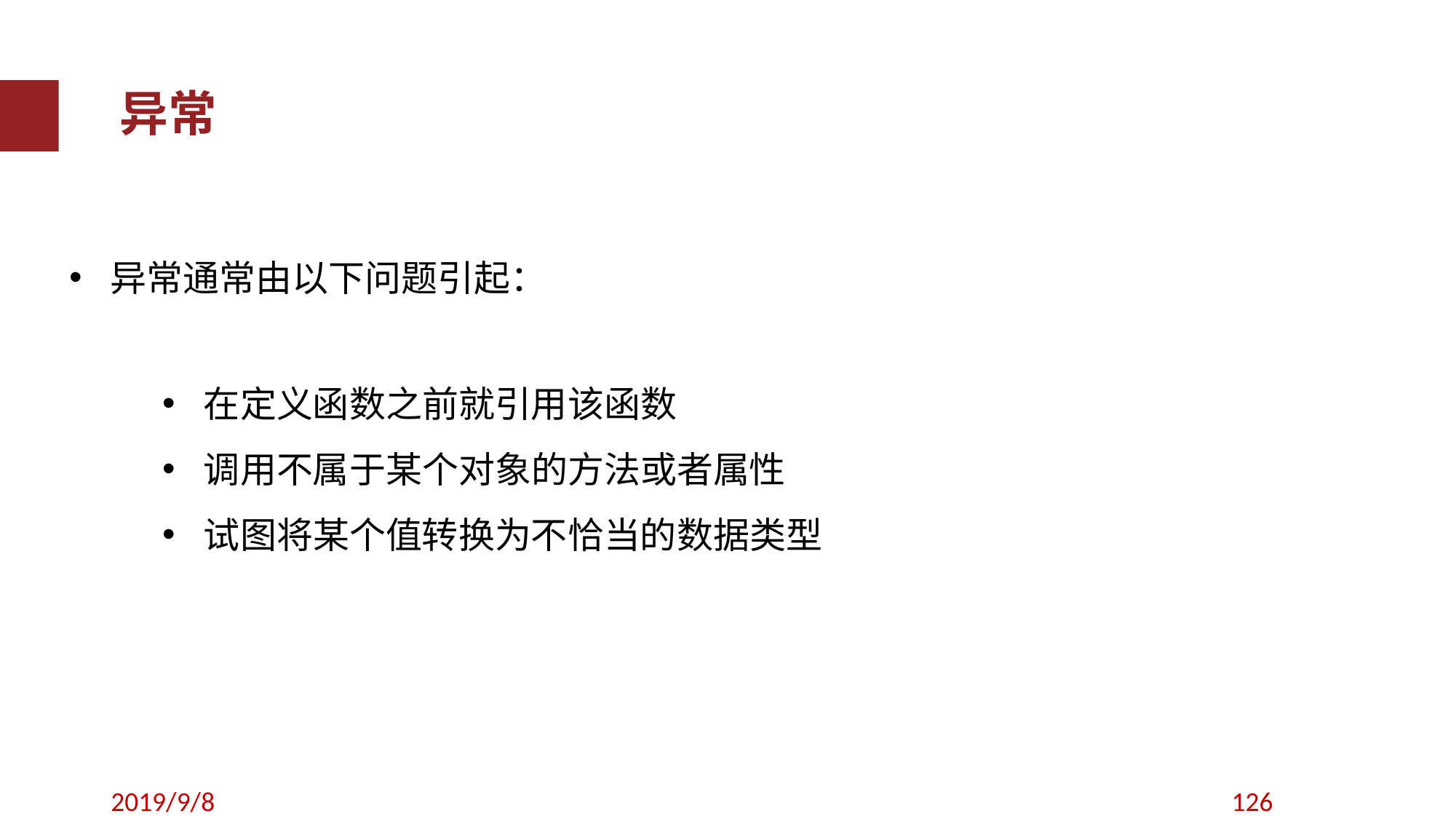

异常

异常通常由以下问题引起：
在定义函数之前就引用该函数
调用不属于某个对象的方法或者属性
试图将某个值转换为不恰当的数据类型
2019/9/8
126